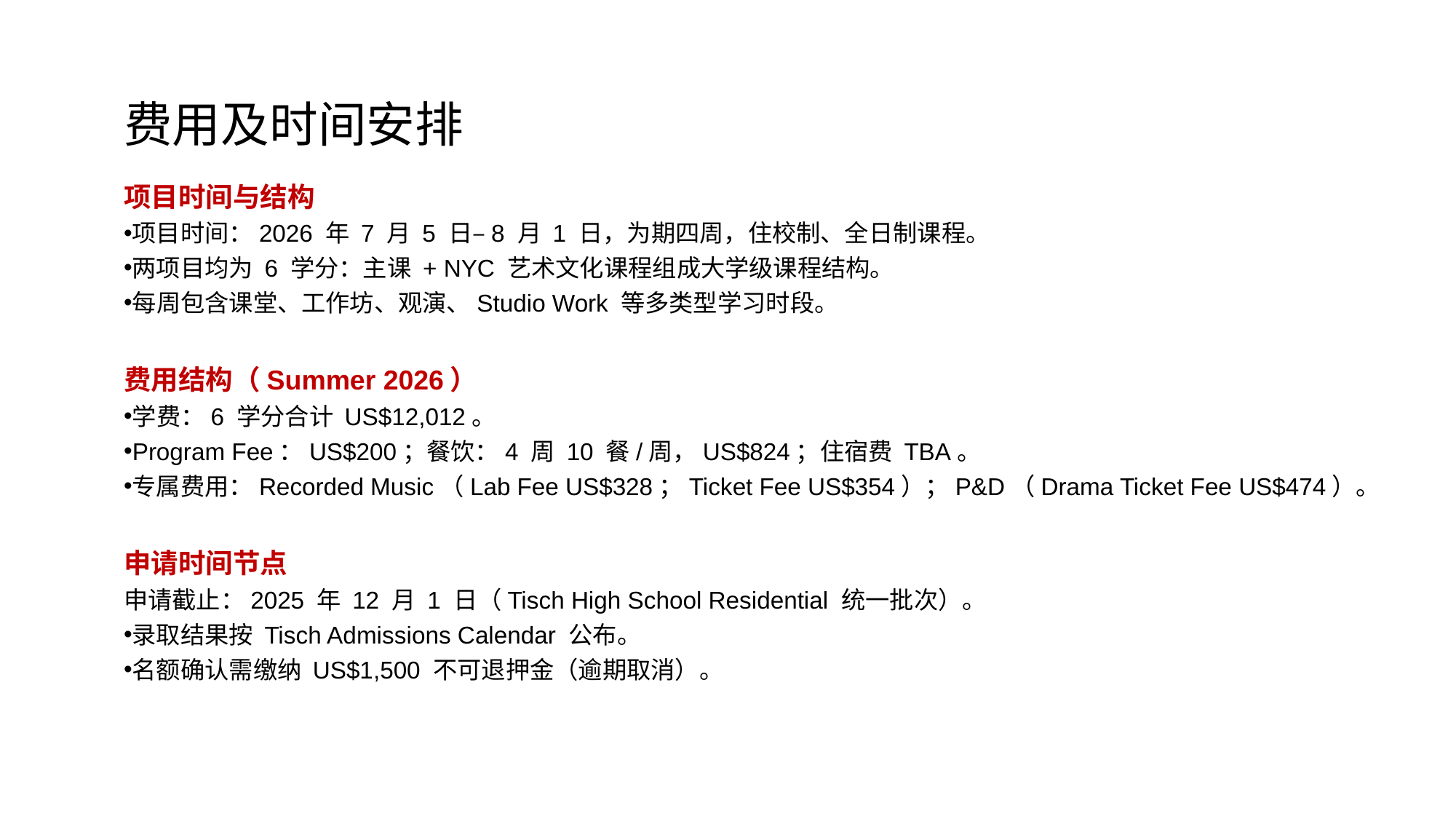

费用及时间安排
项目时间与结构
项目时间：2026 年 7 月 5 日–8 月 1 日，为期四周，住校制、全日制课程。
两项目均为 6 学分：主课 + NYC 艺术文化课程组成大学级课程结构。
每周包含课堂、工作坊、观演、Studio Work 等多类型学习时段。

费用结构（Summer 2026）
学费：6 学分合计 US$12,012。
Program Fee：US$200；餐饮：4 周 10 餐/周，US$824；住宿费 TBA。
专属费用：Recorded Music（Lab Fee US$328；Ticket Fee US$354）；P&D（Drama Ticket Fee US$474）。

申请时间节点
申请截止：2025 年 12 月 1 日（Tisch High School Residential 统一批次）。
录取结果按 Tisch Admissions Calendar 公布。
名额确认需缴纳 US$1,500 不可退押金（逾期取消）。